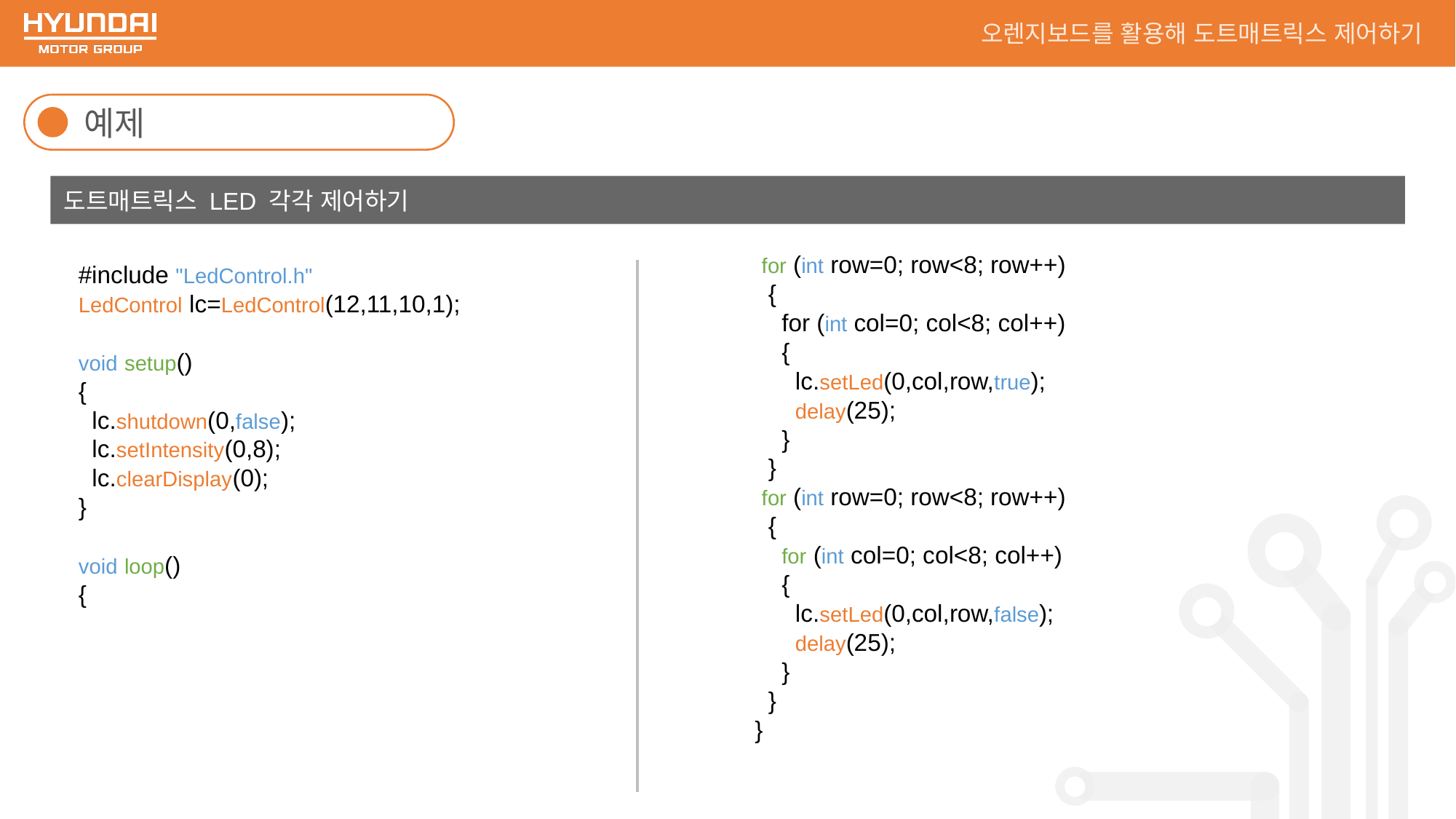

오렌지보드를 활용해 도트매트릭스 제어하기
예제

도트매트릭스 LED 각각 제어하기

 for (int row=0; row<8; row++)
  {
    for (int col=0; col<8; col++)
    {
      lc.setLed(0,col,row,true);
      delay(25);
    }
  }
 for (int row=0; row<8; row++)
  {
    for (int col=0; col<8; col++)
    {
      lc.setLed(0,col,row,false);
      delay(25);
    }
  }
}
#include "LedControl.h"
LedControl lc=LedControl(12,11,10,1);

void setup()
{
  lc.shutdown(0,false);
  lc.setIntensity(0,8);
  lc.clearDisplay(0);
}

void loop()
{